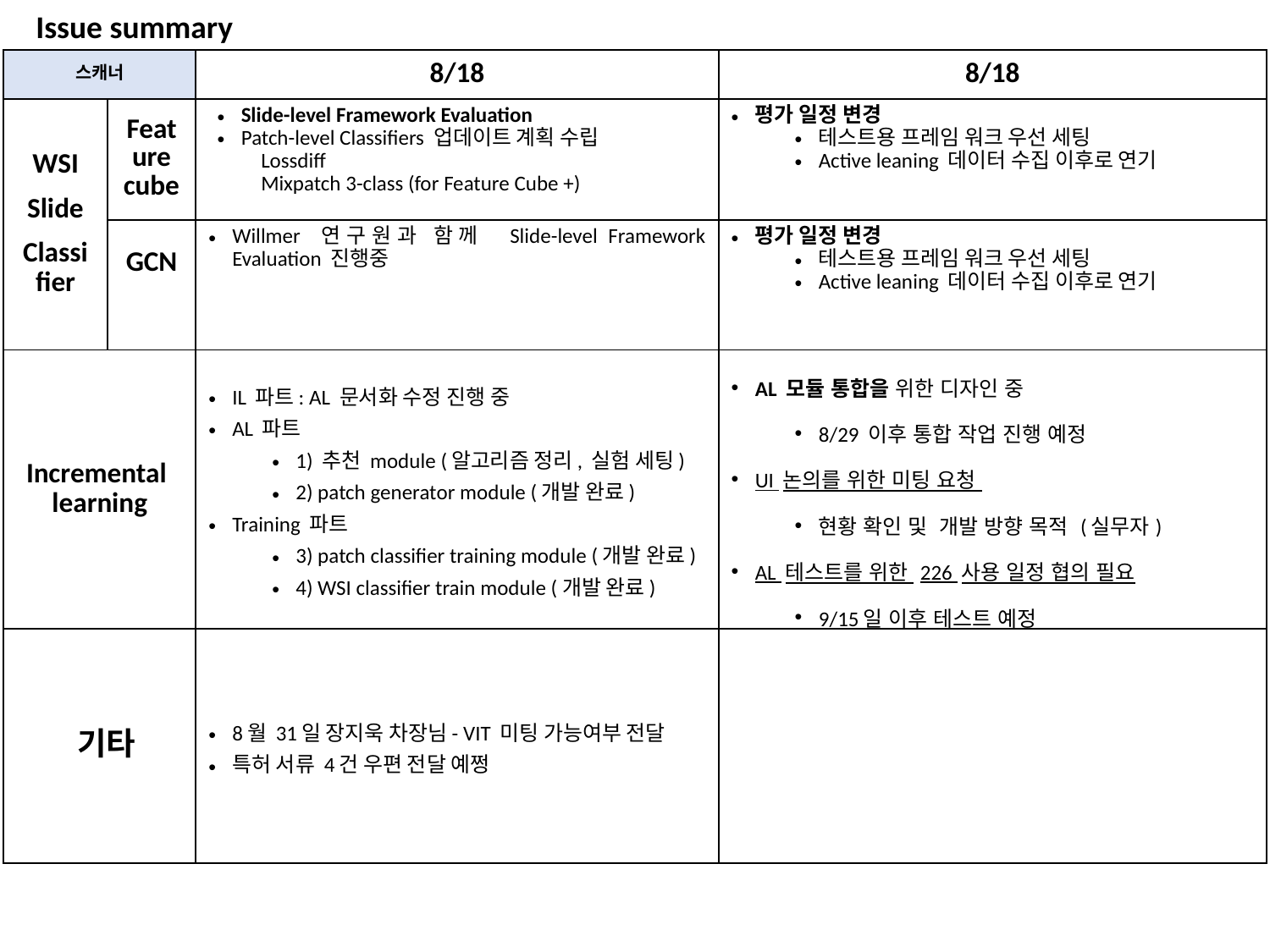

Issue summary
| 스캐너 |  | 8/18 | 8/18 |
| --- | --- | --- | --- |
| WSI Slide Classifier | Feature cube | Slide-level Framework Evaluation Patch-level Classifiers 업데이트 계획 수립 Lossdiff Mixpatch 3-class (for Feature Cube +) | 평가 일정 변경 테스트용 프레임 워크 우선 세팅 Active leaning 데이터 수집 이후로 연기 |
|  | GCN | Willmer 연구원과 함께 Slide-level Framework Evaluation 진행중 | 평가 일정 변경 테스트용 프레임 워크 우선 세팅 Active leaning 데이터 수집 이후로 연기 |
| Incremental learning |  | IL 파트: AL 문서화 수정 진행 중 AL 파트 1) 추천 module (알고리즘 정리, 실험 세팅) 2) patch generator module (개발 완료) Training 파트 3) patch classifier training module (개발 완료) 4) WSI classifier train module (개발 완료) | AL 모듈 통합을 위한 디자인 중 8/29 이후 통합 작업 진행 예정 UI 논의를 위한 미팅 요청 현황 확인 및 개발 방향 목적 (실무자) AL 테스트를 위한 226 사용 일정 협의 필요 9/15일 이후 테스트 예정 |
| 기타 |  | 8월 31일 장지욱 차장님- VIT 미팅 가능여부 전달 특허 서류 4건 우편 전달 예쩡 |  |